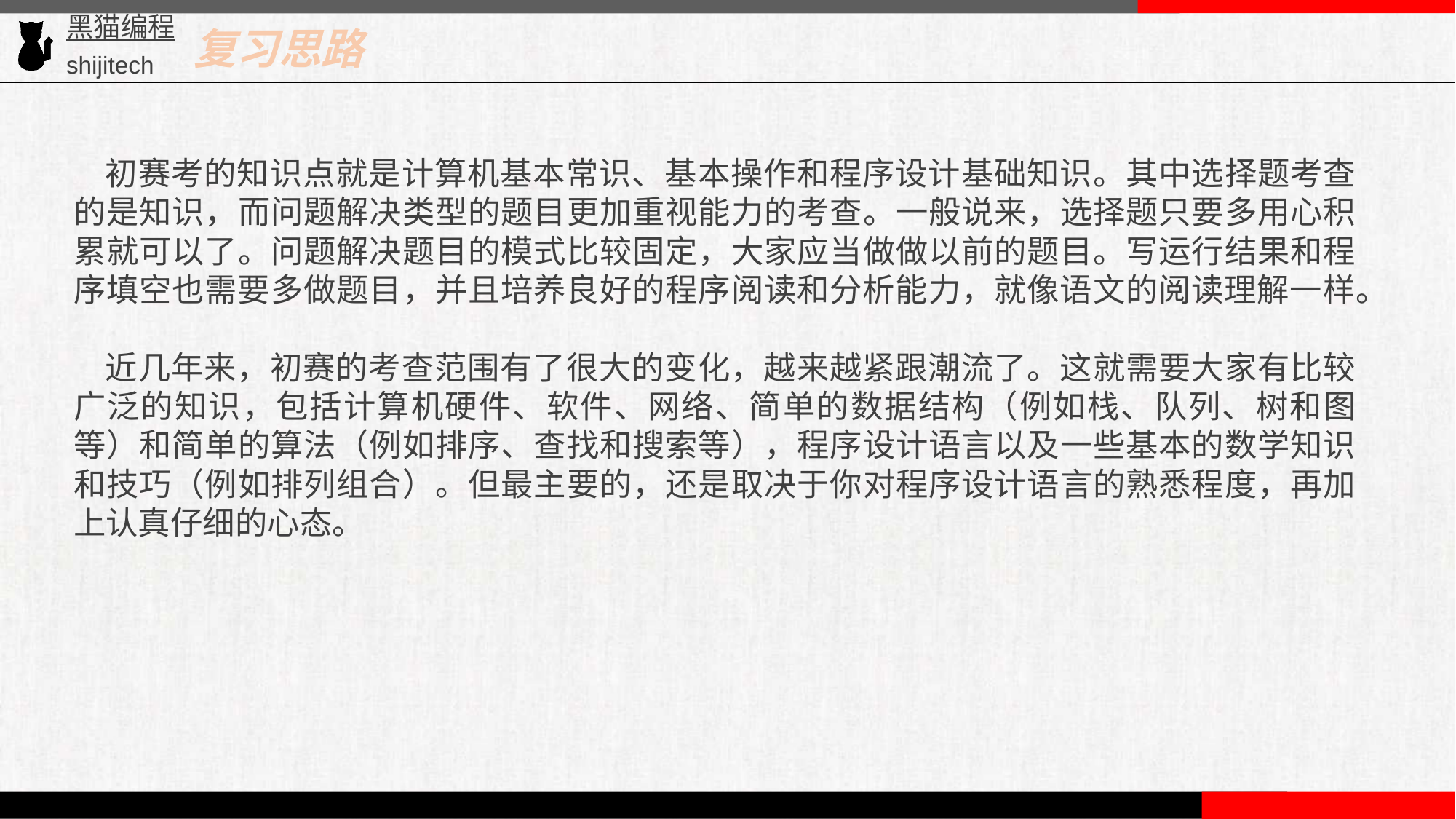

复习思路
初赛考的知识点就是计算机基本常识、基本操作和程序设计基础知识。其中选择题考查的是知识，而问题解决类型的题目更加重视能力的考查。一般说来，选择题只要多用心积累就可以了。问题解决题目的模式比较固定，大家应当做做以前的题目。写运行结果和程序填空也需要多做题目，并且培养良好的程序阅读和分析能力，就像语文的阅读理解一样。

近几年来，初赛的考查范围有了很大的变化，越来越紧跟潮流了。这就需要大家有比较广泛的知识，包括计算机硬件、软件、网络、简单的数据结构（例如栈、队列、树和图等）和简单的算法（例如排序、查找和搜索等），程序设计语言以及一些基本的数学知识和技巧（例如排列组合）。但最主要的，还是取决于你对程序设计语言的熟悉程度，再加上认真仔细的心态。